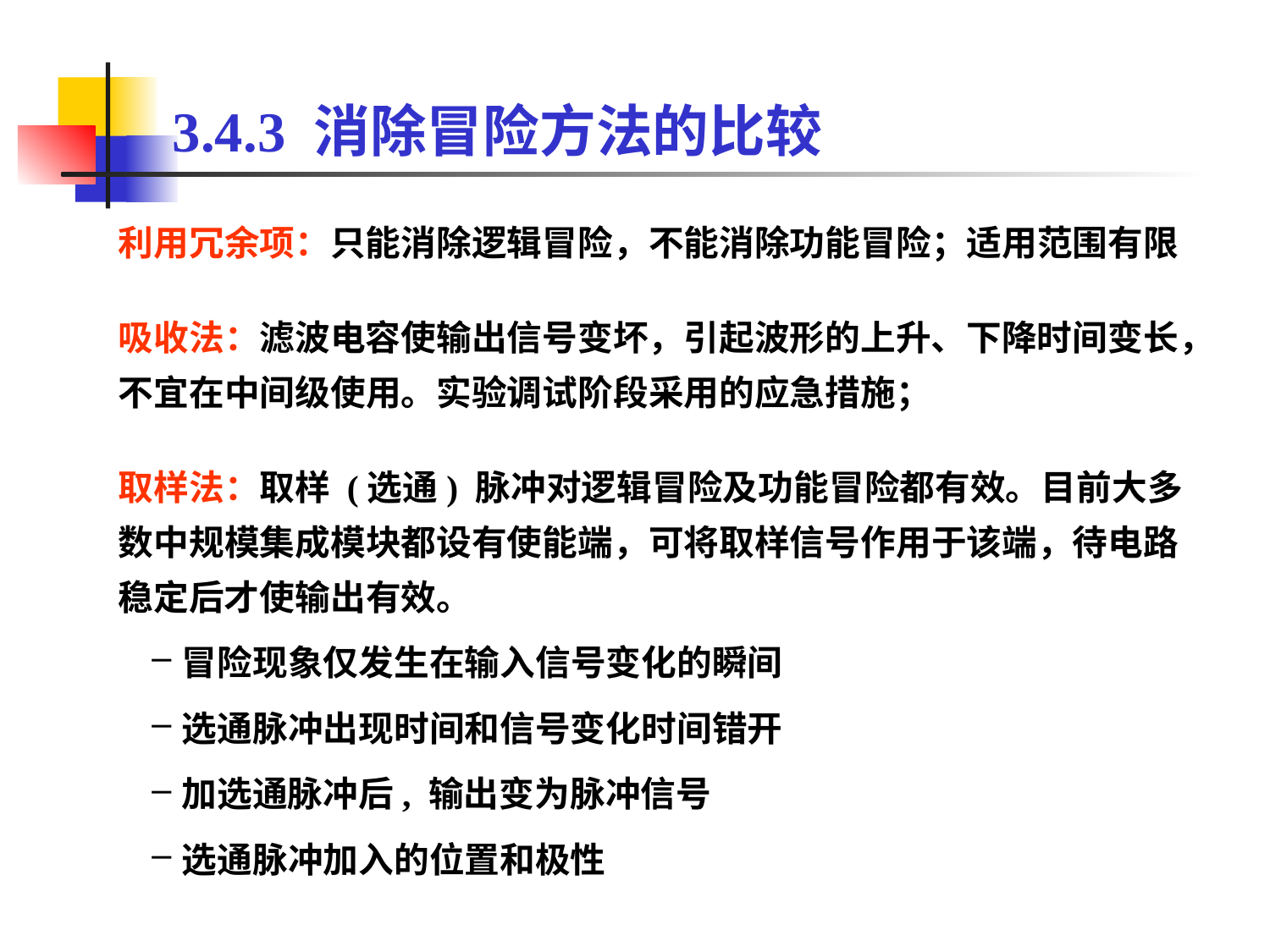

3.4.3 消除冒险方法的比较
利用冗余项：只能消除逻辑冒险，不能消除功能冒险；适用范围有限
吸收法：滤波电容使输出信号变坏，引起波形的上升、下降时间变长，不宜在中间级使用。实验调试阶段采用的应急措施；
取样法：取样 (选通) 脉冲对逻辑冒险及功能冒险都有效。目前大多数中规模集成模块都设有使能端，可将取样信号作用于该端，待电路稳定后才使输出有效。
冒险现象仅发生在输入信号变化的瞬间
选通脉冲出现时间和信号变化时间错开
加选通脉冲后, 输出变为脉冲信号
选通脉冲加入的位置和极性